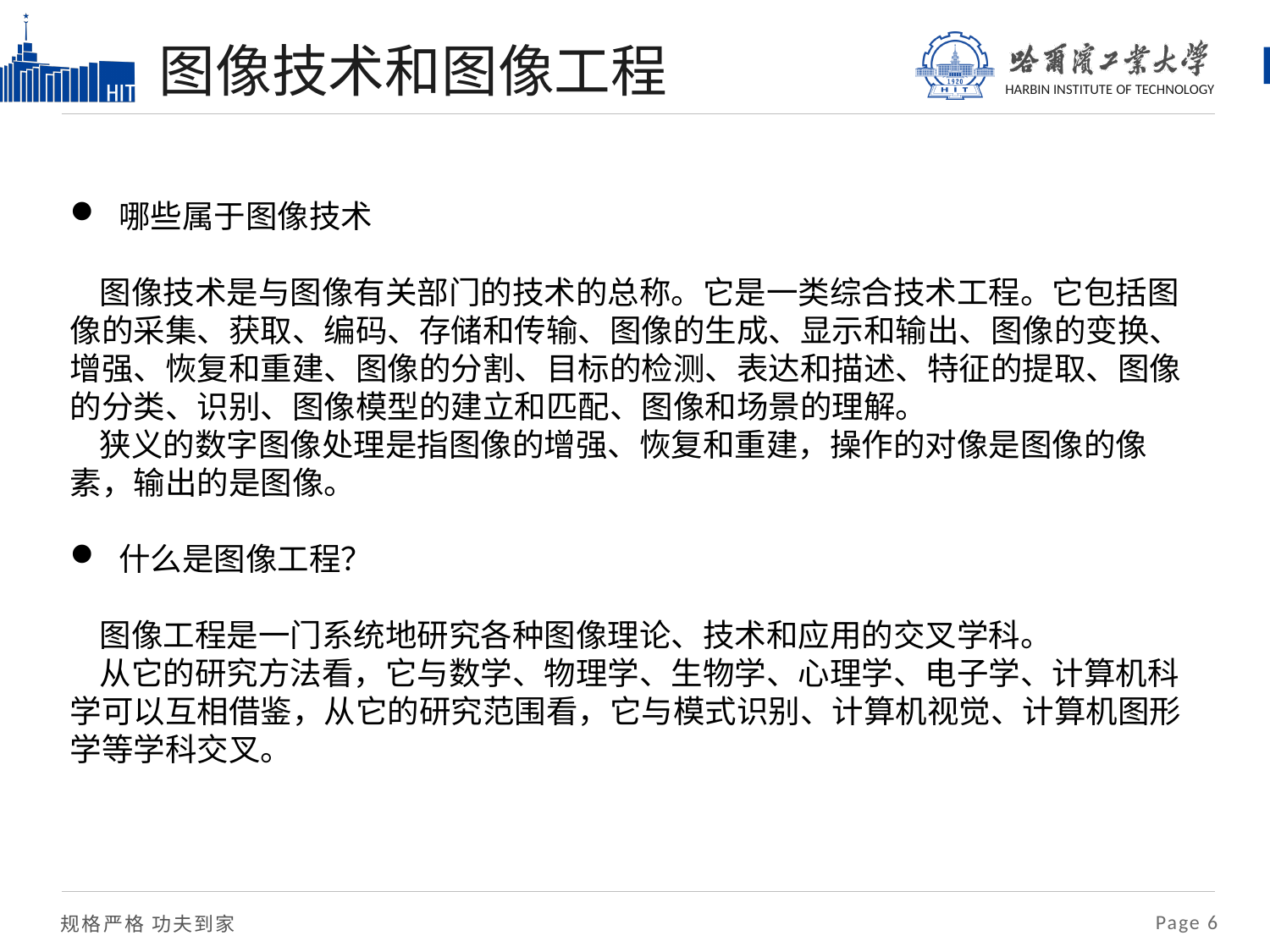

# 图像技术和图像工程
哪些属于图像技术

   图像技术是与图像有关部门的技术的总称。它是一类综合技术工程。它包括图像的采集、获取、编码、存储和传输、图像的生成、显示和输出、图像的变换、增强、恢复和重建、图像的分割、目标的检测、表达和描述、特征的提取、图像的分类、识别、图像模型的建立和匹配、图像和场景的理解。
   狭义的数字图像处理是指图像的增强、恢复和重建，操作的对像是图像的像素，输出的是图像。

什么是图像工程？

   图像工程是一门系统地研究各种图像理论、技术和应用的交叉学科。
   从它的研究方法看，它与数学、物理学、生物学、心理学、电子学、计算机科学可以互相借鉴，从它的研究范围看，它与模式识别、计算机视觉、计算机图形学等学科交叉。